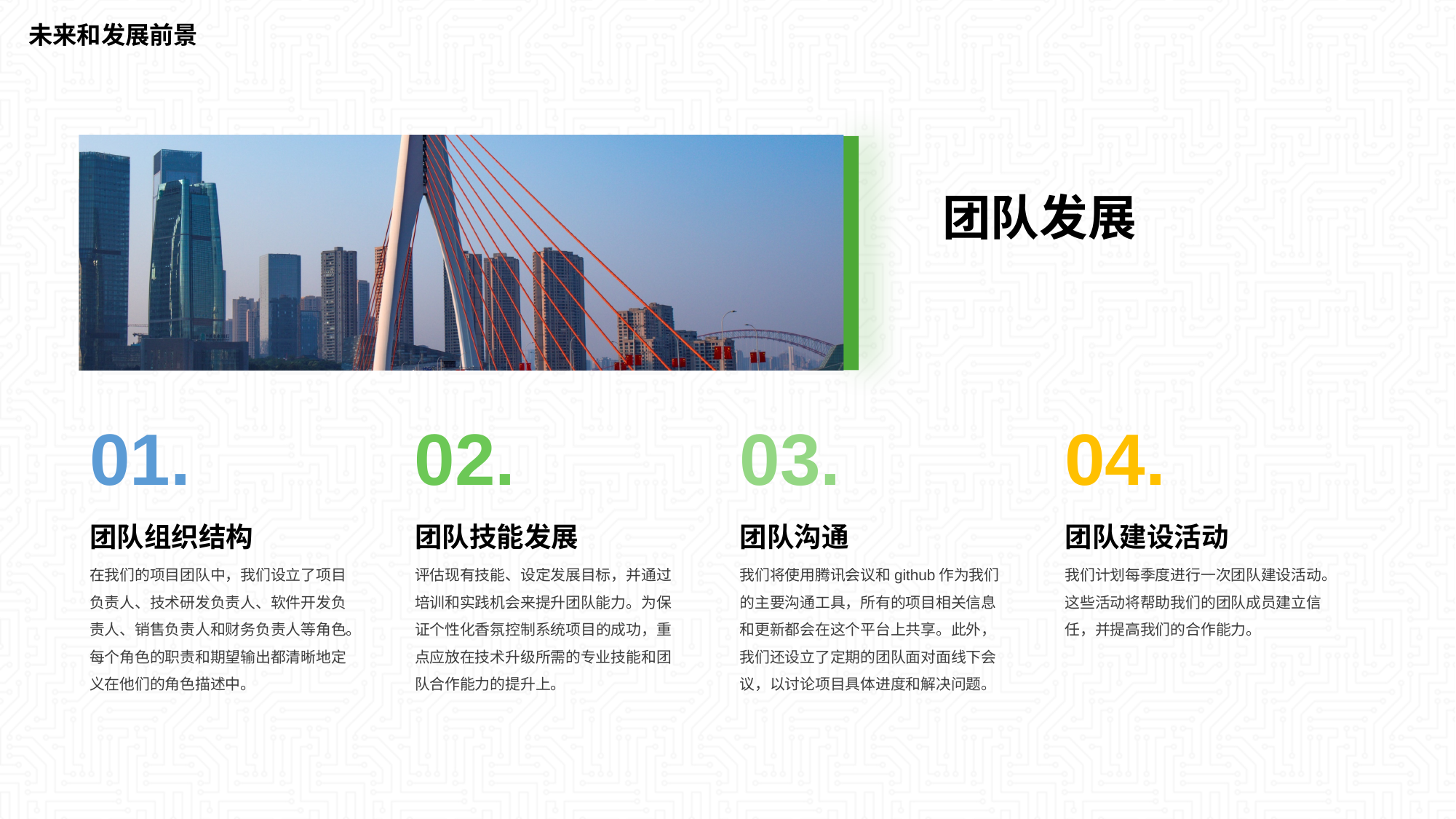

未来和发展前景

团队发展

01.
02.
03.
04.
团队组织结构
团队技能发展
团队沟通
团队建设活动
在我们的项目团队中，我们设立了项目负责人、技术研发负责人、软件开发负责人、销售负责人和财务负责人等角色。每个角色的职责和期望输出都清晰地定义在他们的角色描述中。
评估现有技能、设定发展目标，并通过培训和实践机会来提升团队能力。为保证个性化香氛控制系统项目的成功，重点应放在技术升级所需的专业技能和团队合作能力的提升上。
我们将使用腾讯会议和github作为我们的主要沟通工具，所有的项目相关信息和更新都会在这个平台上共享。此外，我们还设立了定期的团队面对面线下会议，以讨论项目具体进度和解决问题。
我们计划每季度进行一次团队建设活动。这些活动将帮助我们的团队成员建立信任，并提高我们的合作能力。